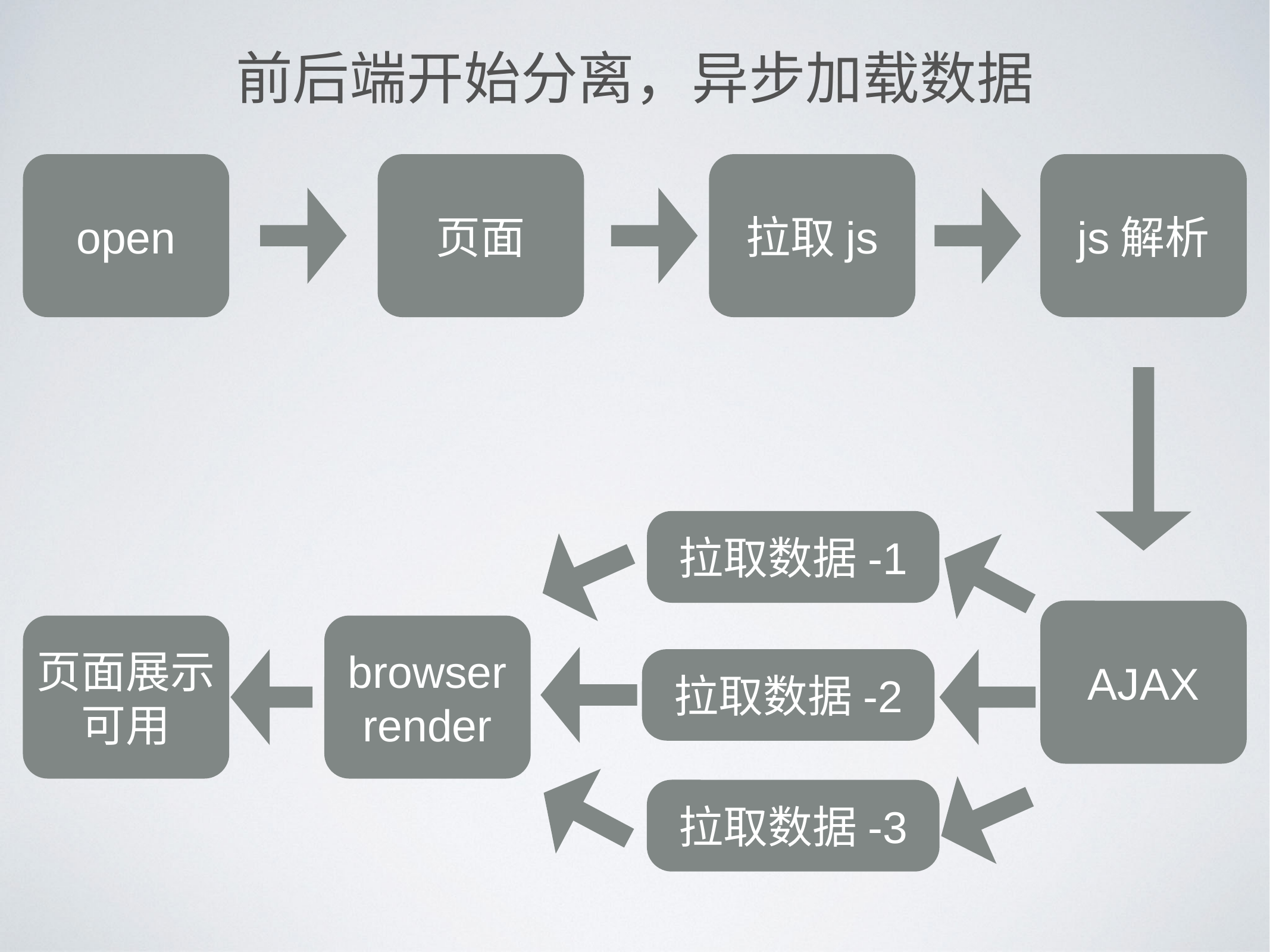

前后端开始分离，异步加载数据
open
页面
拉取js
js解析

拉取数据-1

AJAX
页面展示可用
browser render

拉取数据-2

拉取数据-3
12